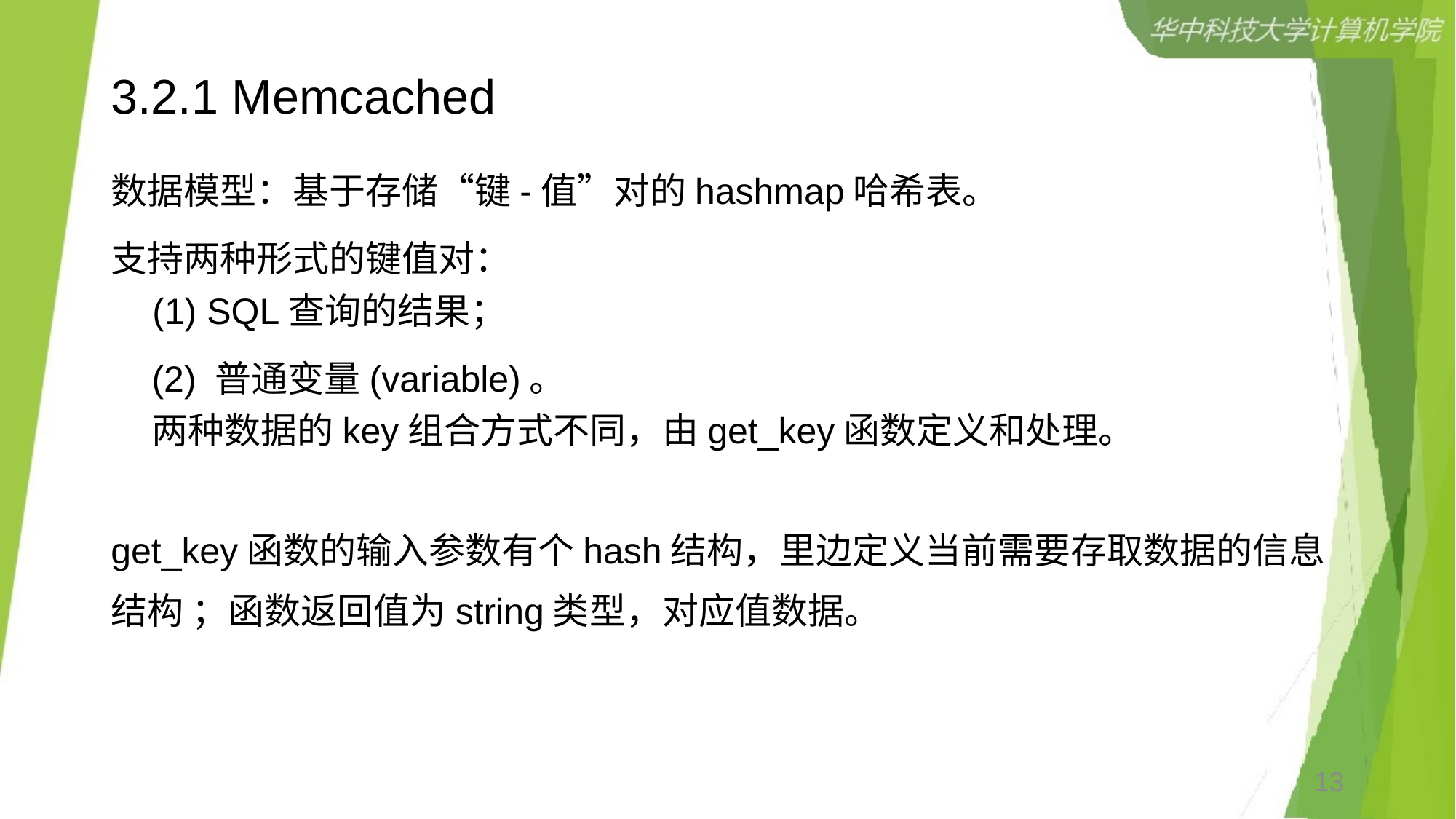

# 3.2.1 Memcached
数据模型：基于存储“键-值”对的hashmap哈希表。
支持两种形式的键值对： 
    (1) SQL查询的结果；
    (2) 普通变量(variable)。 
     两种数据的key组合方式不同，由get_key函数定义和处理。
get_key函数的输入参数有个hash结构，里边定义当前需要存取数据的信息结构 ；函数返回值为string类型，对应值数据。

13